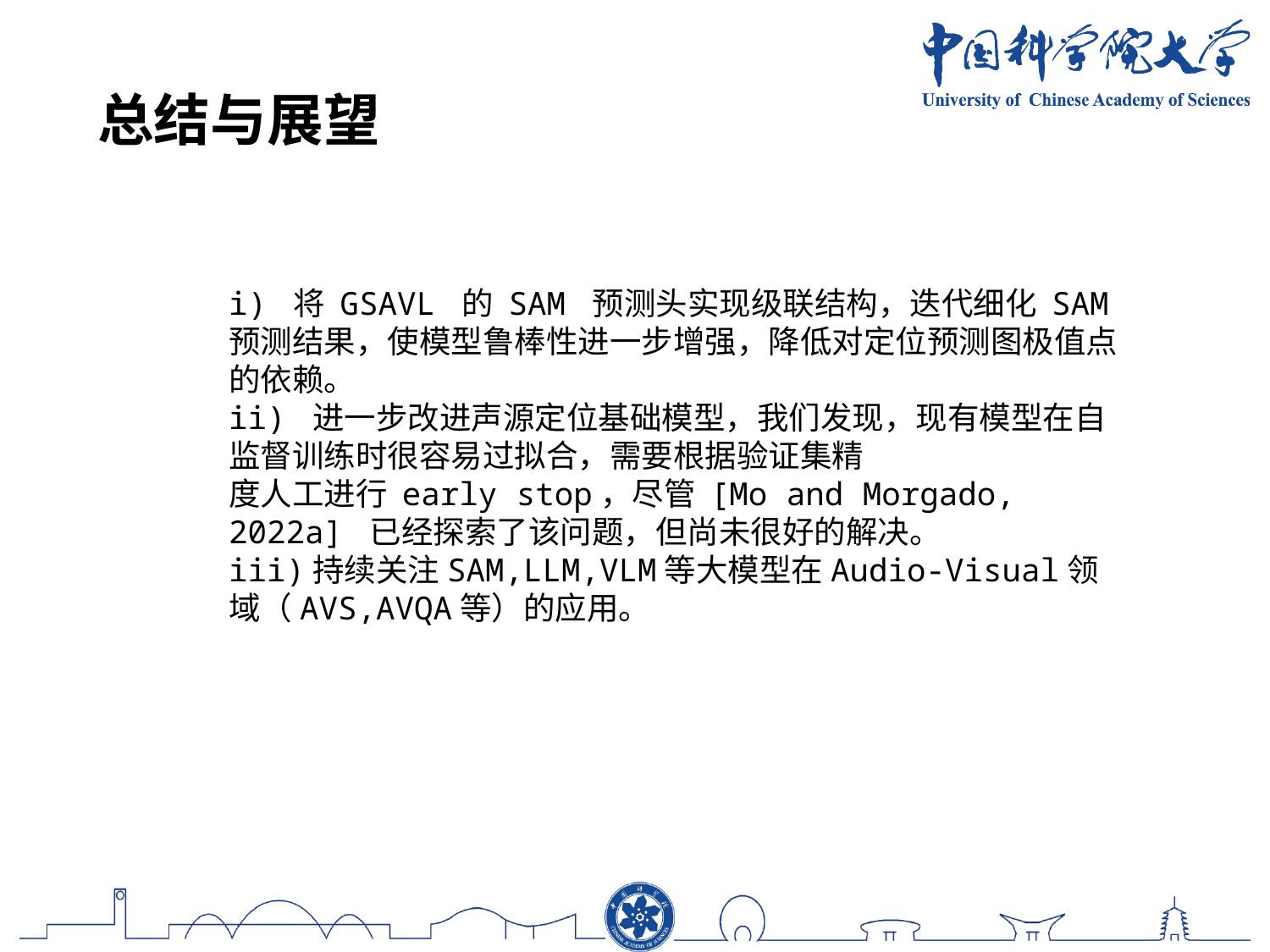

总结与展望
i) 将 GSAVL 的 SAM 预测头实现级联结构，迭代细化 SAM 预测结果，使模型鲁棒性进一步增强，降低对定位预测图极值点的依赖。
ii) 进一步改进声源定位基础模型，我们发现，现有模型在自监督训练时很容易过拟合，需要根据验证集精
度人工进行 early stop，尽管 [Mo and Morgado, 2022a] 已经探索了该问题，但尚未很好的解决。
iii)持续关注SAM,LLM,VLM等大模型在Audio-Visual领域（AVS,AVQA等）的应用。